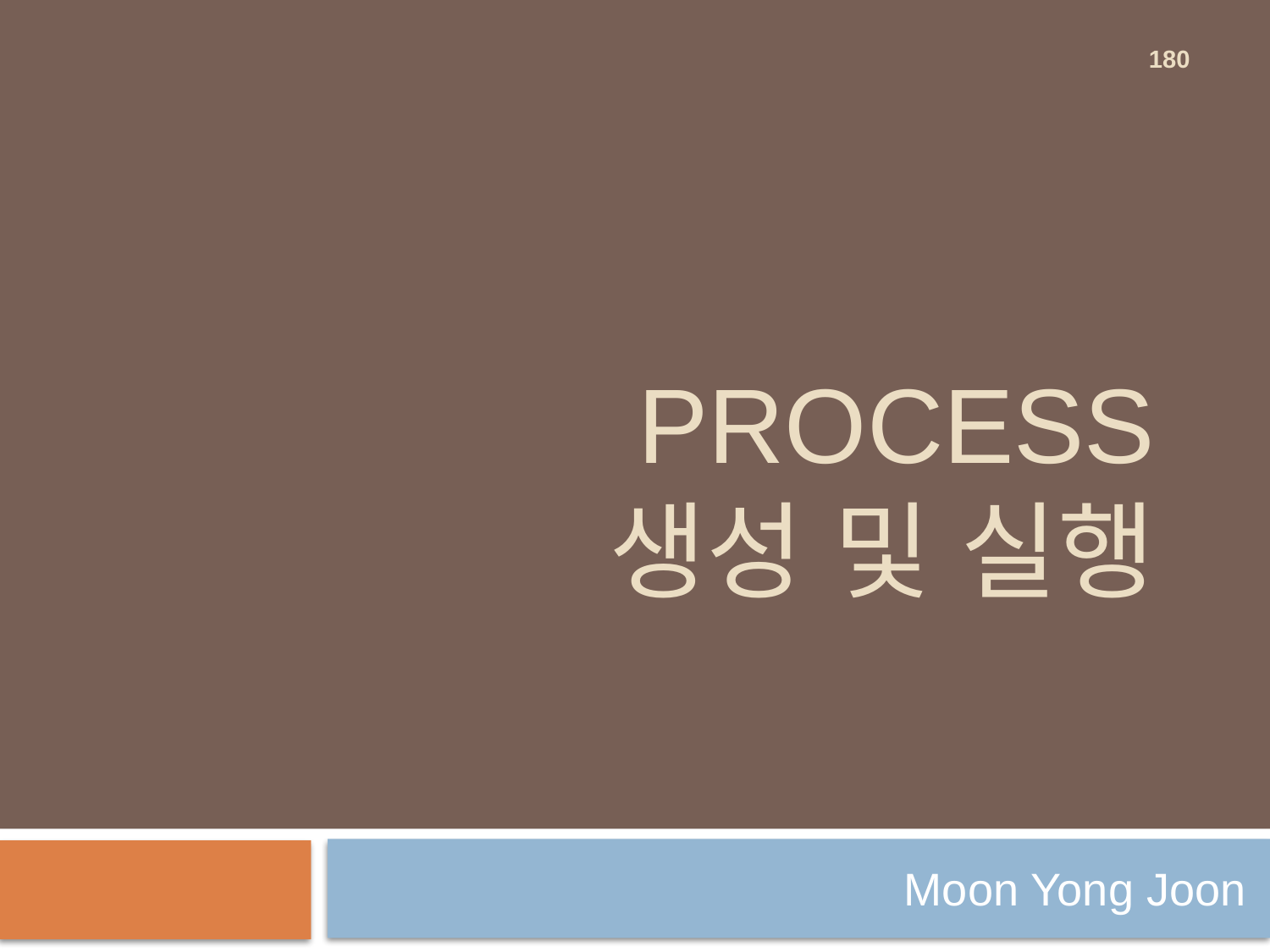

180
# Process 생성 및 실행
Moon Yong Joon